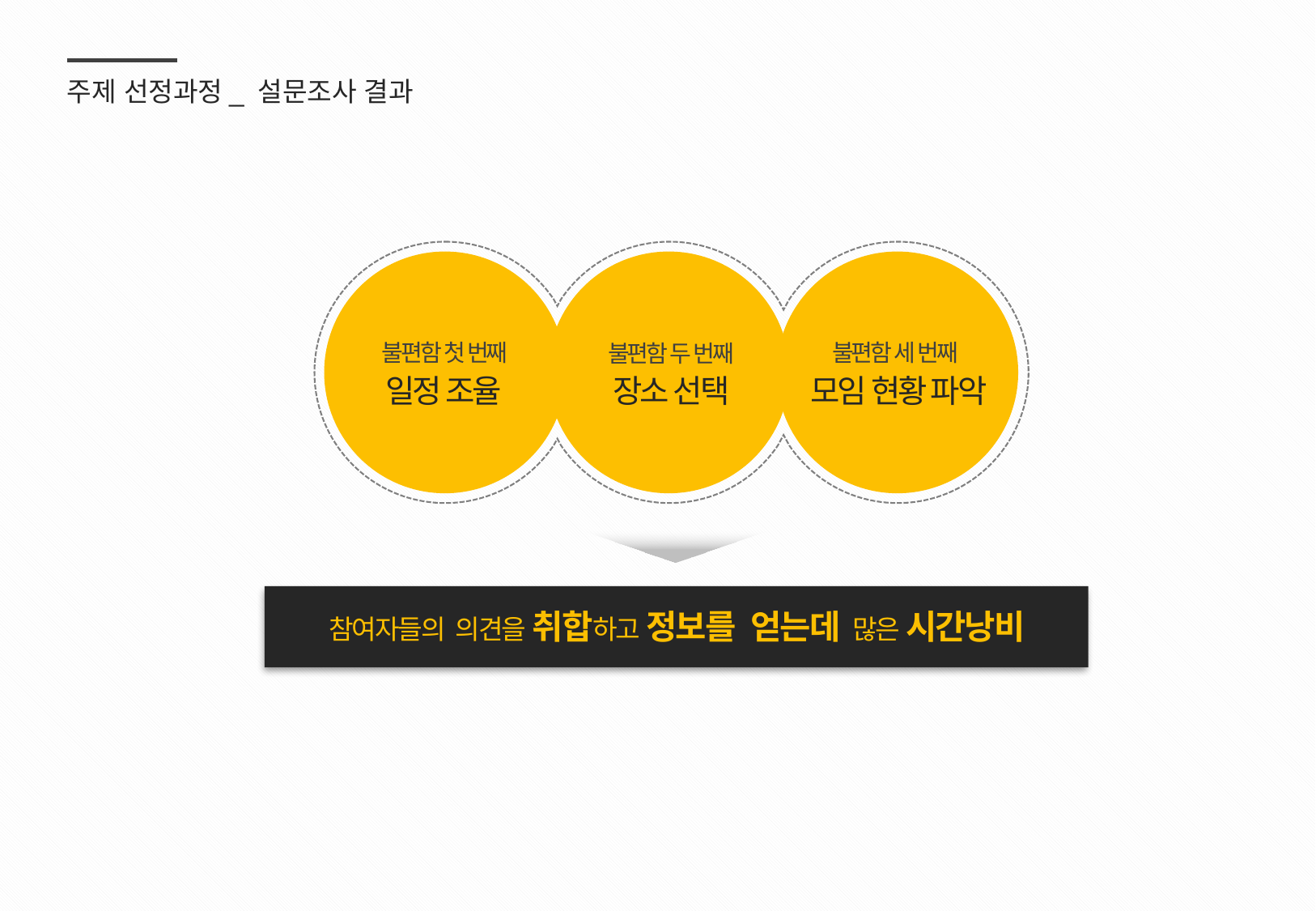

주제 선정과정_ 설문조사 결과

불편함 첫 번째
불편함 세 번째
불편함 두 번째
모임 현황 파악
일정 조율
장소 선택

참여자들의  의견을 취합하고 정보를  얻는데  많은 시간낭비